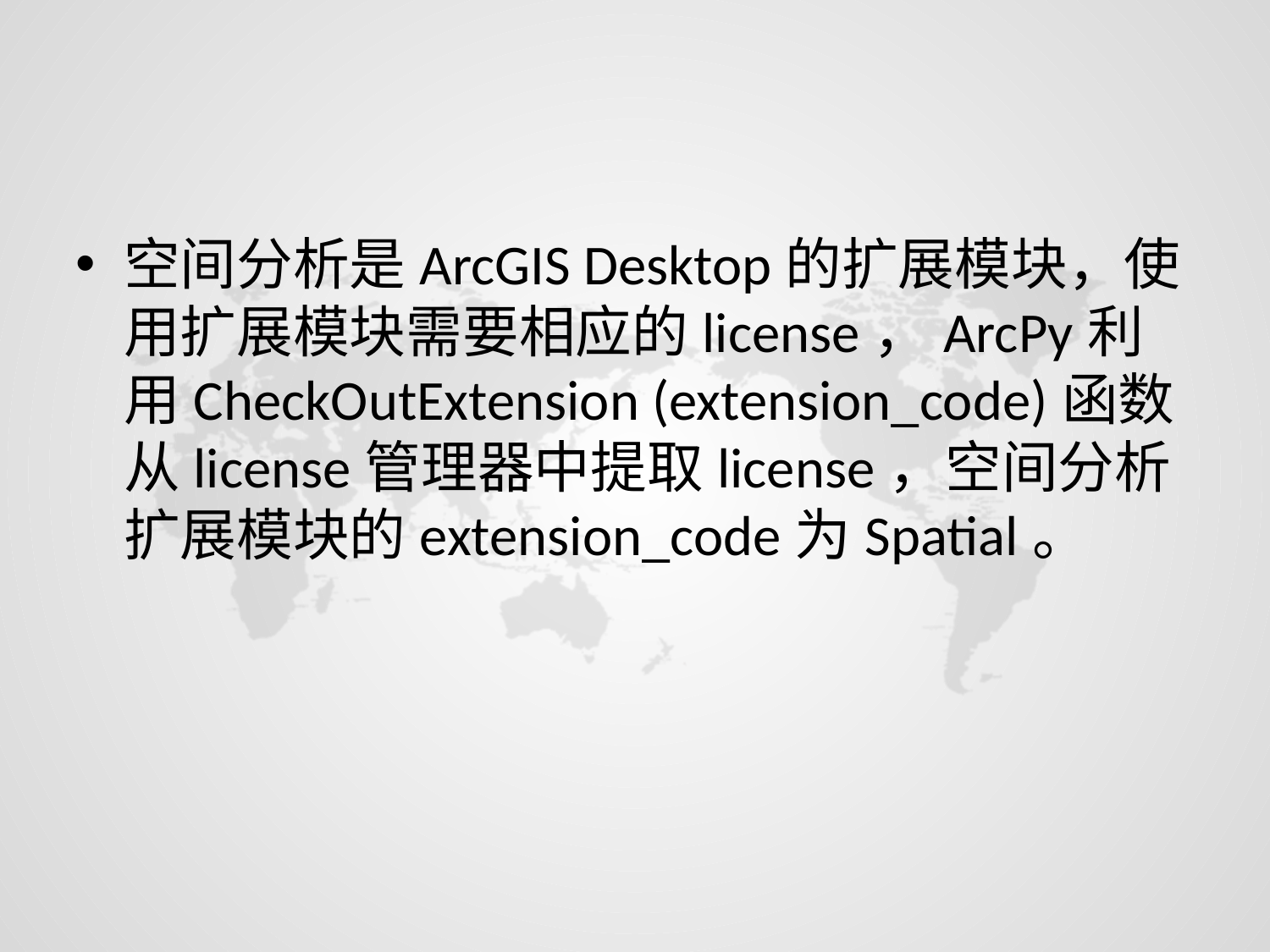

#
空间分析是ArcGIS Desktop的扩展模块，使用扩展模块需要相应的license，ArcPy利用CheckOutExtension (extension_code)函数从license管理器中提取license，空间分析扩展模块的extension_code为Spatial。